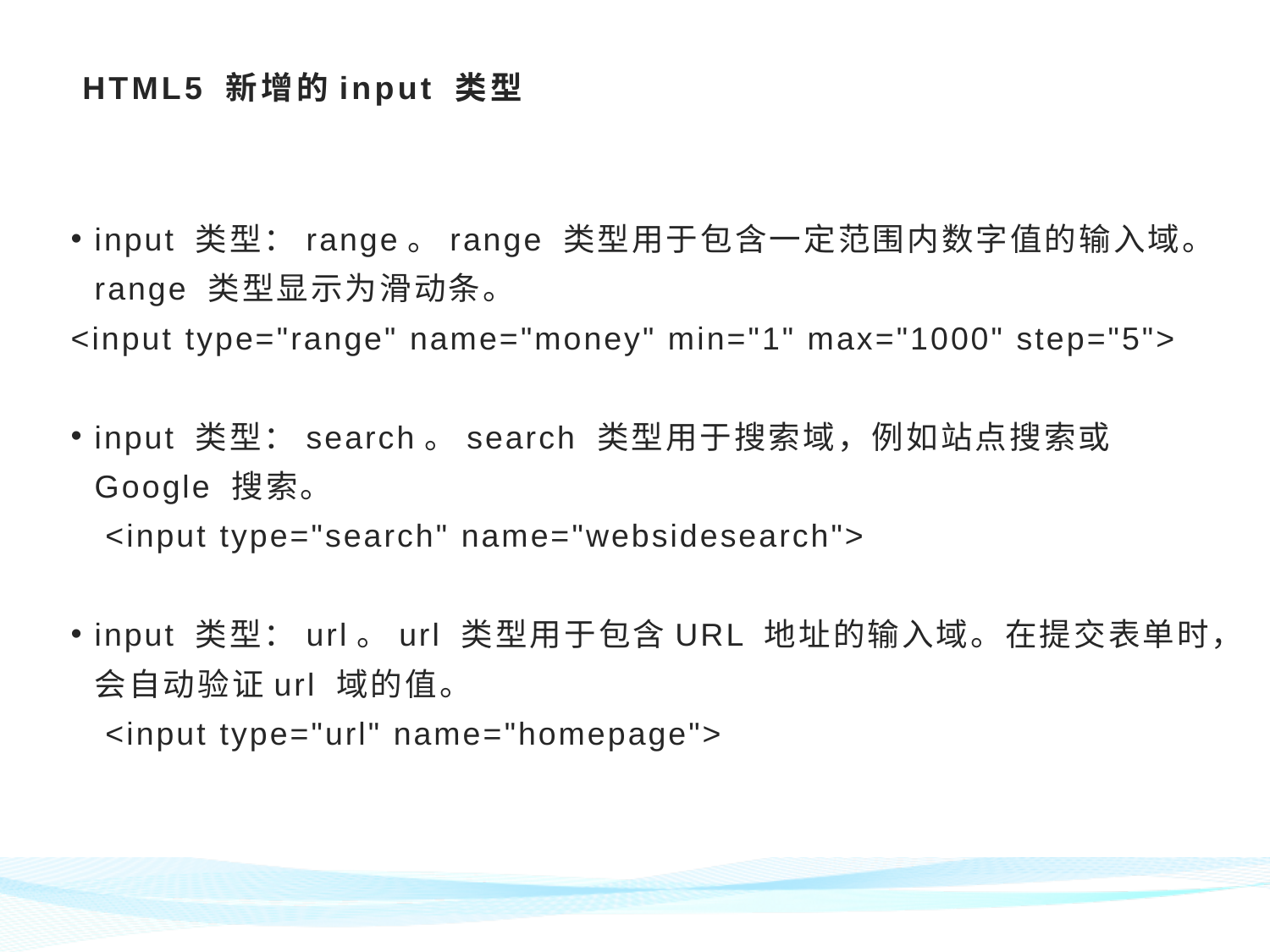

# HTML5 新增的input 类型
input 类型：range。range 类型用于包含一定范围内数字值的输入域。range 类型显示为滑动条。
<input type="range" name="money" min="1" max="1000" step="5">

input 类型：search。search 类型用于搜索域，例如站点搜索或Google 搜索。
   <input type="search" name="websidesearch">

input 类型：url。url 类型用于包含URL 地址的输入域。在提交表单时，会自动验证url 域的值。
   <input type="url" name="homepage">